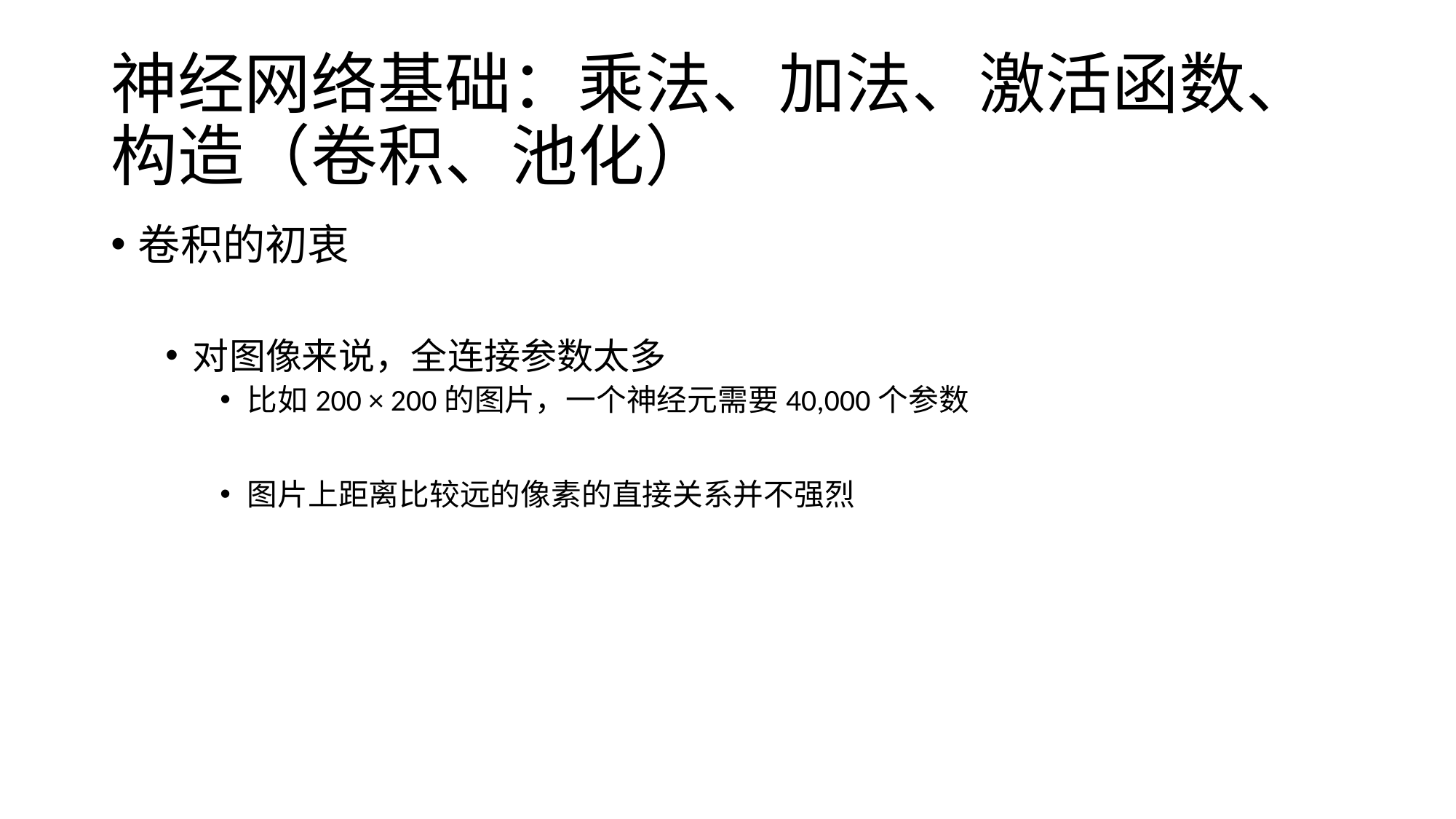

# 神经网络基础：乘法、加法、激活函数、构造（卷积、池化）
卷积的初衷

对图像来说，全连接参数太多
比如200 × 200的图片，一个神经元需要40,000个参数

图片上距离比较远的像素的直接关系并不强烈